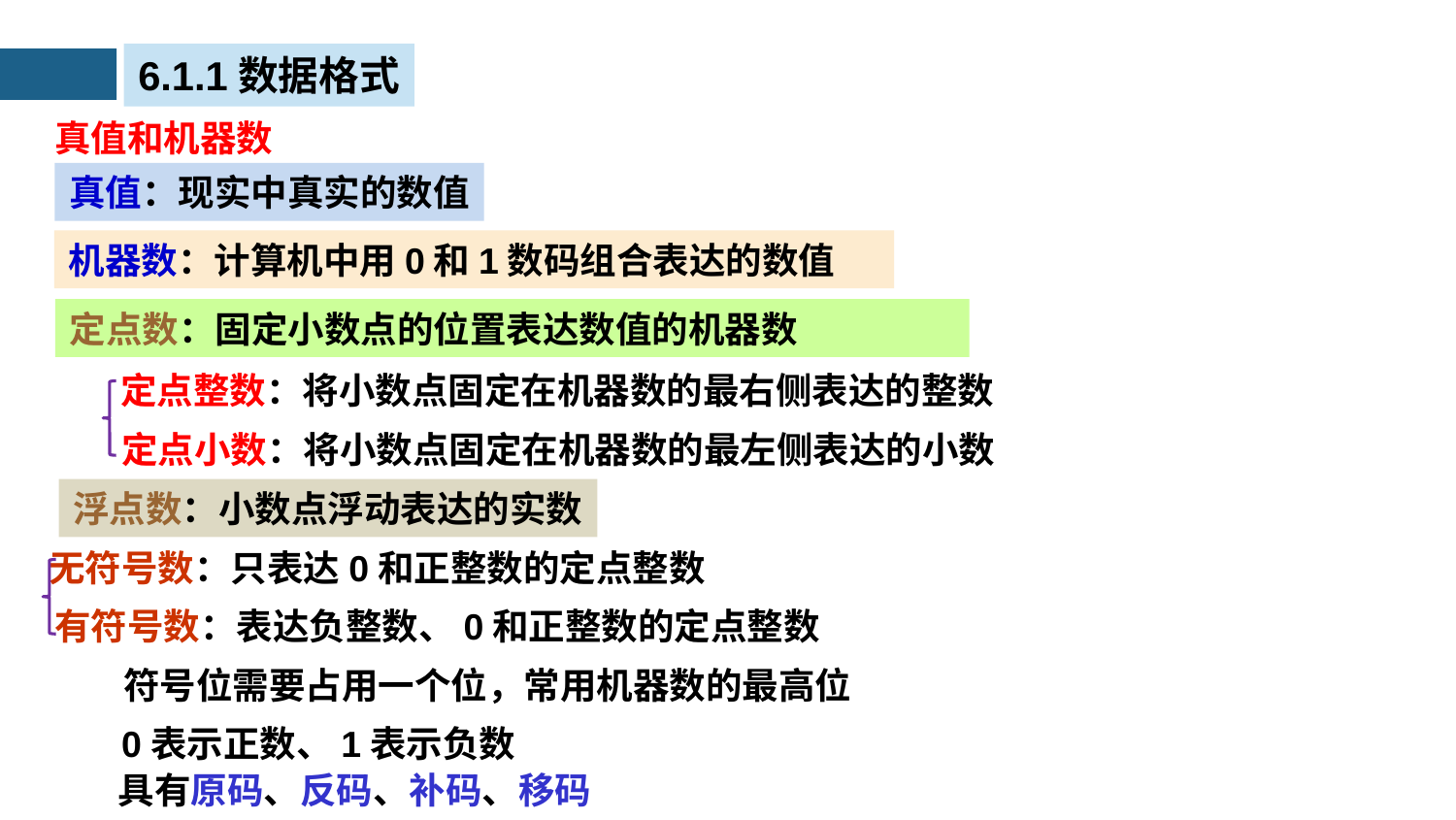

6.1.1数据格式
真值和机器数
真值：现实中真实的数值
机器数：计算机中用0和1数码组合表达的数值
定点数：固定小数点的位置表达数值的机器数
定点整数：将小数点固定在机器数的最右侧表达的整数

定点小数：将小数点固定在机器数的最左侧表达的小数
浮点数：小数点浮动表达的实数
无符号数：只表达0和正整数的定点整数

有符号数：表达负整数、0和正整数的定点整数
符号位需要占用一个位，常用机器数的最高位
0表示正数、1表示负数
具有原码、反码、补码、移码